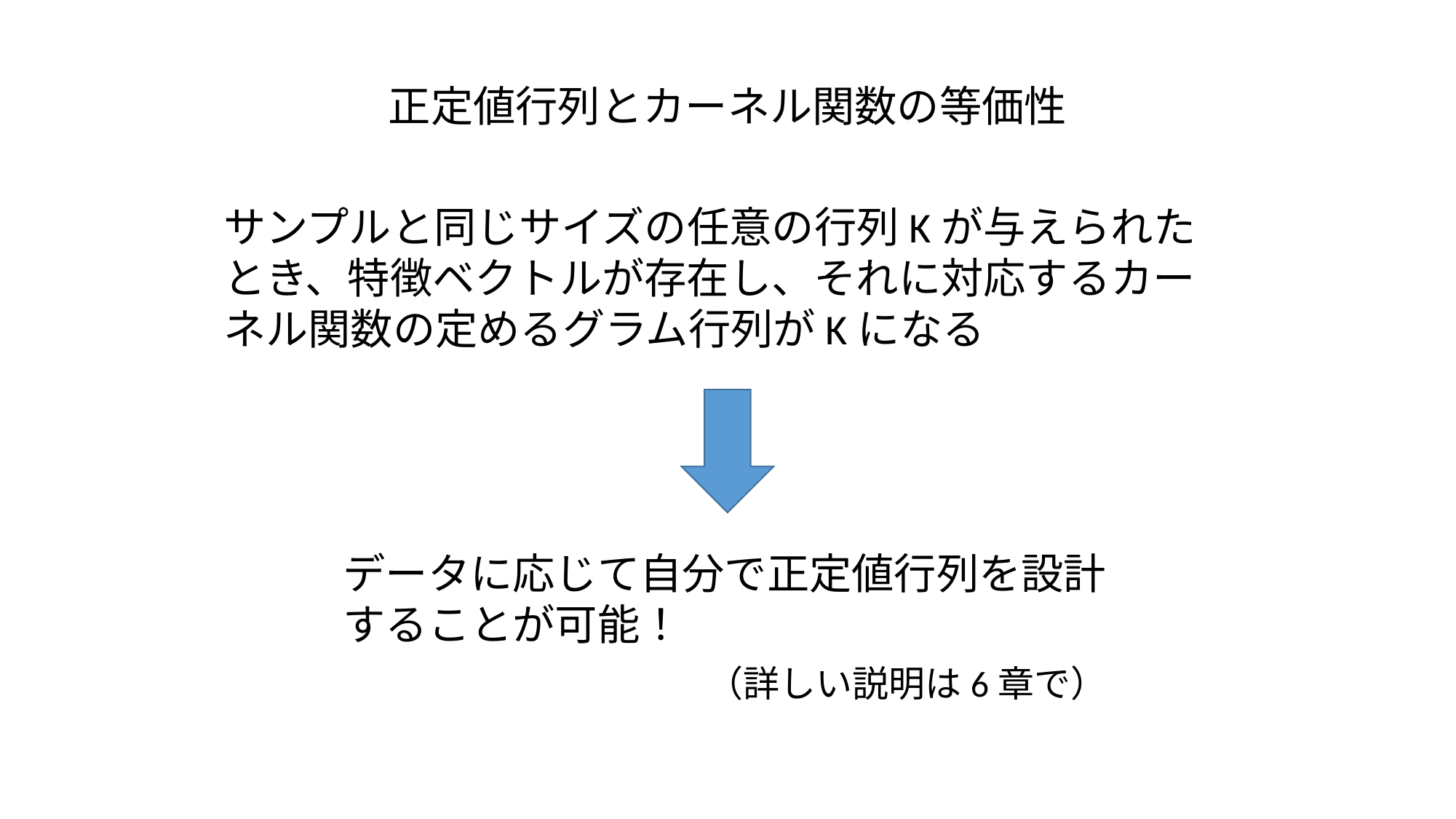

正定値行列とカーネル関数の等価性
サンプルと同じサイズの任意の行列Kが与えられたとき、特徴ベクトルが存在し、それに対応するカーネル関数の定めるグラム行列がKになる

データに応じて自分で正定値行列を設計することが可能！
（詳しい説明は6章で）